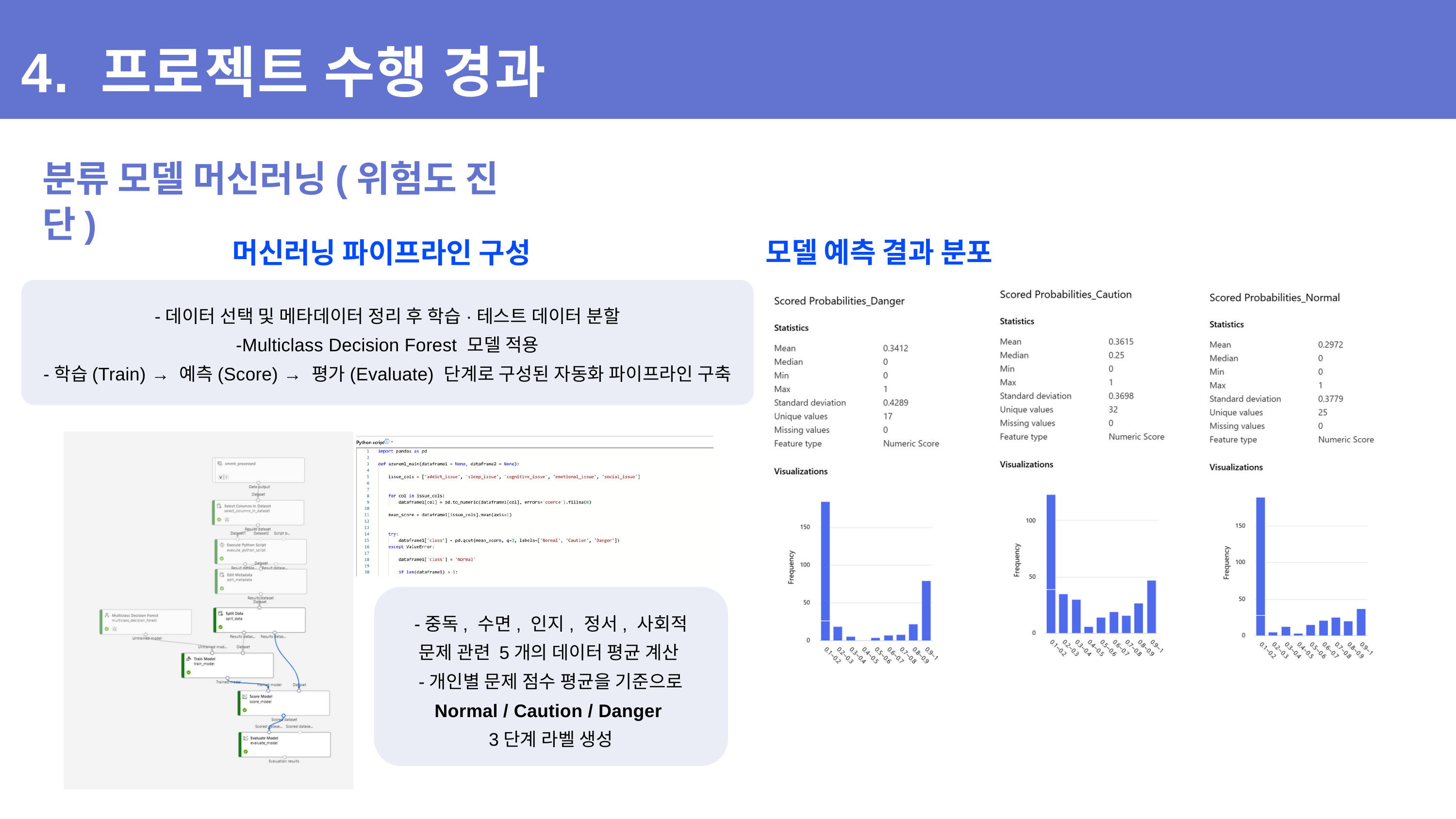

4. 프로젝트 수행 경과
분류 모델 머신러닝(위험도 진단)
모델 예측 결과 분포
머신러닝 파이프라인 구성

-데이터 선택 및 메타데이터 정리 후 학습·테스트 데이터 분할
-Multiclass Decision Forest 모델 적용
-학습(Train) → 예측(Score) → 평가(Evaluate) 단계로 구성된 자동화 파이프라인 구축

-중독, 수면, 인지, 정서, 사회적 문제 관련 5개의 데이터 평균 계산
-개인별 문제 점수 평균을 기준으로 Normal / Caution / Danger
3단계 라벨 생성